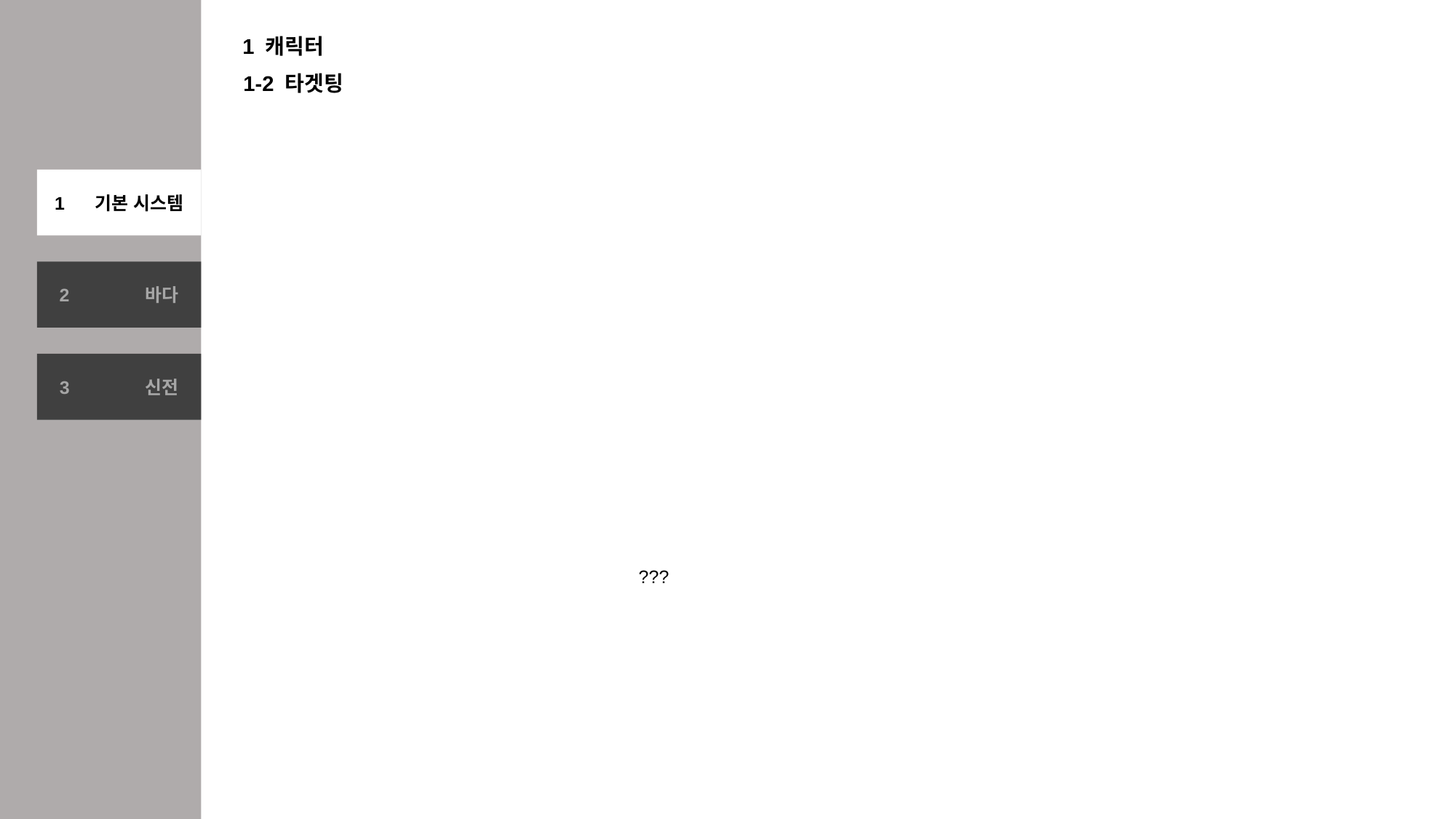

1 캐릭터
1-2 타겟팅
1     기본 시스템
2              바다
3              신전
???